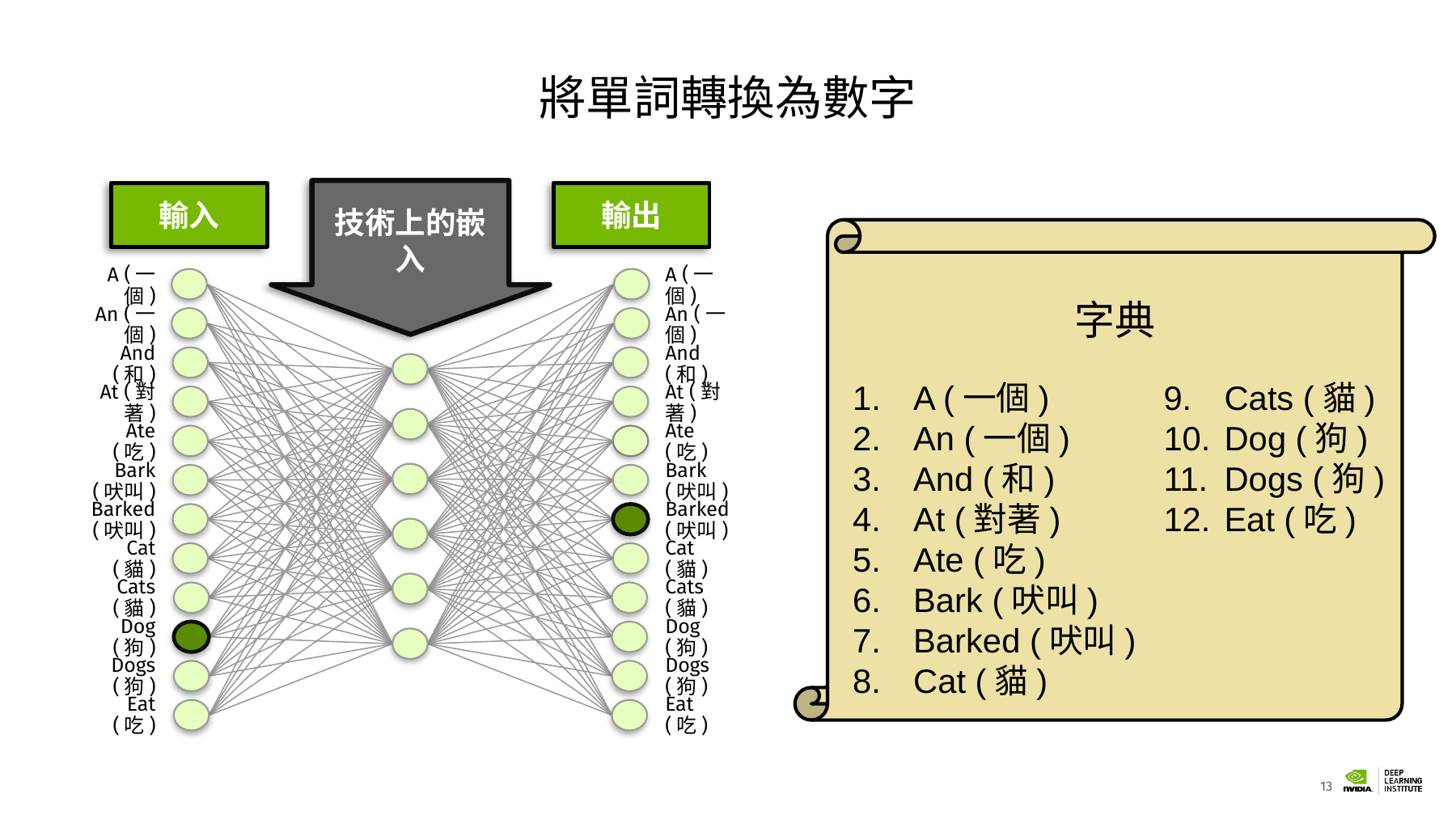

# 將單詞轉換為數字
技術上的嵌入
輸入
輸出

字典

A (一個)

An (一個)

And (和)

At (對著)

Ate (吃)

Bark (吠叫)

Barked (吠叫)

Cat (貓)

Cats (貓)

Dog (狗)

Dogs (狗)
Eat (吃)

A (一個)
An (一個)
And (和)
At (對著)
Ate (吃)
Bark (吠叫)
Barked (吠叫)
Cat (貓)
Cats (貓)
Dog (狗)
Dogs (狗)
Eat (吃)
A (一個)
An (一個)
And (和)
At (對著)
Ate (吃)
Bark (吠叫)
Barked (吠叫)
Cat (貓)
Cats (貓)
Dog (狗)
Dogs (狗)
Eat (吃)